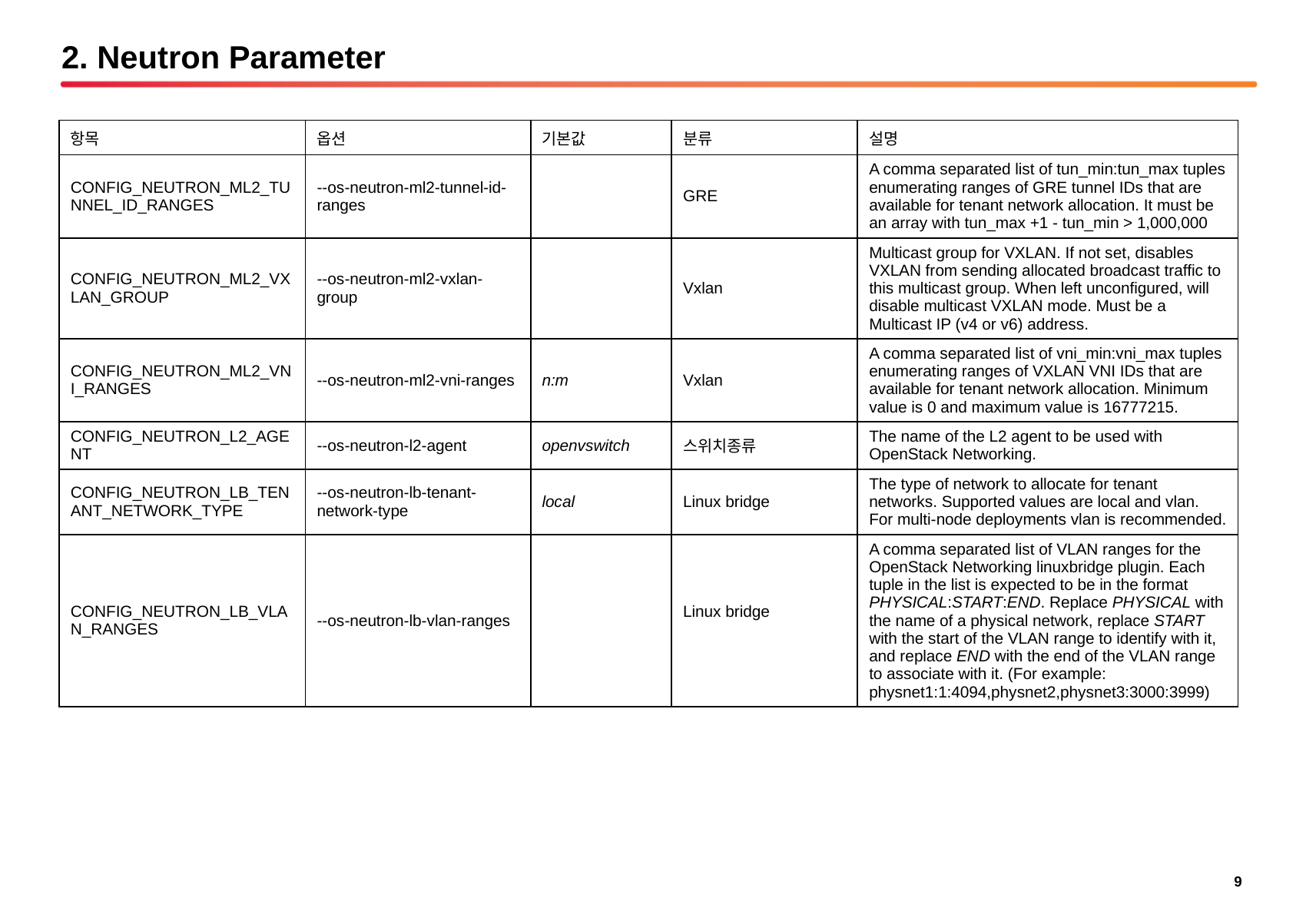

# 2. Neutron Parameter
| 항목 | 옵션 | 기본값 | 분류 | 설명 |
| --- | --- | --- | --- | --- |
| CONFIG\_NEUTRON\_ML2\_TUNNEL\_ID\_RANGES | --os-neutron-ml2-tunnel-id-ranges |  | GRE | A comma separated list of tun\_min:tun\_max tuples enumerating ranges of GRE tunnel IDs that are available for tenant network allocation. It must be an array with tun\_max +1 - tun\_min > 1,000,000 |
| CONFIG\_NEUTRON\_ML2\_VXLAN\_GROUP | --os-neutron-ml2-vxlan-group |  | Vxlan | Multicast group for VXLAN. If not set, disables VXLAN from sending allocated broadcast traffic to this multicast group. When left unconfigured, will disable multicast VXLAN mode. Must be a Multicast IP (v4 or v6) address. |
| CONFIG\_NEUTRON\_ML2\_VNI\_RANGES | --os-neutron-ml2-vni-ranges | n:m | Vxlan | A comma separated list of vni\_min:vni\_max tuples enumerating ranges of VXLAN VNI IDs that are available for tenant network allocation. Minimum value is 0 and maximum value is 16777215. |
| CONFIG\_NEUTRON\_L2\_AGENT | --os-neutron-l2-agent | openvswitch | 스위치종류 | The name of the L2 agent to be used with OpenStack Networking. |
| CONFIG\_NEUTRON\_LB\_TENANT\_NETWORK\_TYPE | --os-neutron-lb-tenant-network-type | local | Linux bridge | The type of network to allocate for tenant networks. Supported values are local and vlan. For multi-node deployments vlan is recommended. |
| CONFIG\_NEUTRON\_LB\_VLAN\_RANGES | --os-neutron-lb-vlan-ranges |  | Linux bridge | A comma separated list of VLAN ranges for the OpenStack Networking linuxbridge plugin. Each tuple in the list is expected to be in the format PHYSICAL:START:END. Replace PHYSICAL with the name of a physical network, replace START with the start of the VLAN range to identify with it, and replace END with the end of the VLAN range to associate with it. (For example: physnet1:1:4094,physnet2,physnet3:3000:3999) |